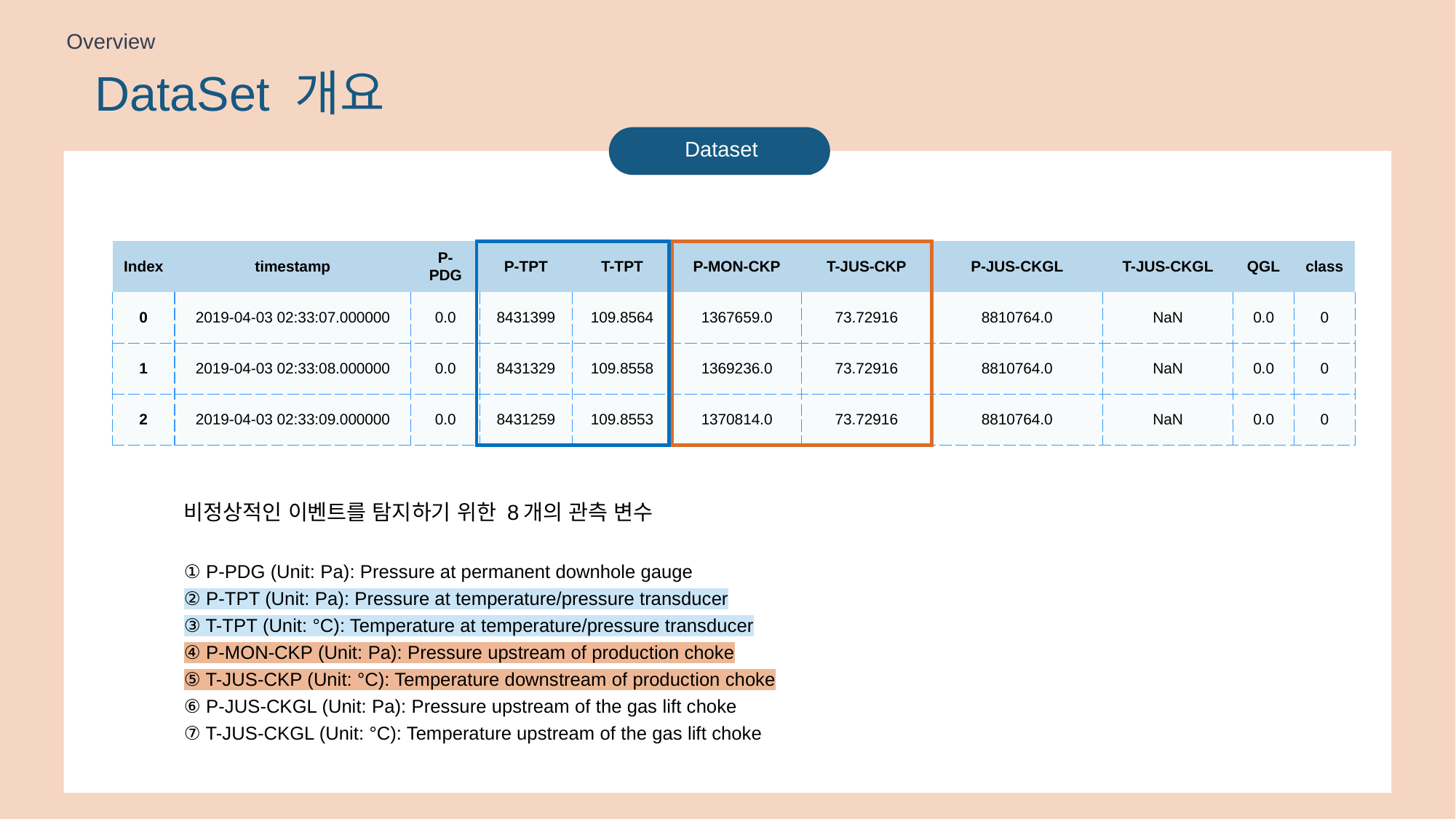

Overview
# DataSet 개요

Dataset

| Index | timestamp | P-PDG | P-TPT | T-TPT | P-MON-CKP | T-JUS-CKP | P-JUS-CKGL | T-JUS-CKGL | QGL | class |
| --- | --- | --- | --- | --- | --- | --- | --- | --- | --- | --- |
| 0 | 2019-04-03 02:33:07.000000 | 0.0 | 8431399 | 109.8564 | 1367659.0 | 73.72916 | 8810764.0 | NaN | 0.0 | 0 |
| 1 | 2019-04-03 02:33:08.000000 | 0.0 | 8431329 | 109.8558 | 1369236.0 | 73.72916 | 8810764.0 | NaN | 0.0 | 0 |
| 2 | 2019-04-03 02:33:09.000000 | 0.0 | 8431259 | 109.8553 | 1370814.0 | 73.72916 | 8810764.0 | NaN | 0.0 | 0 |
비정상적인 이벤트를 탐지하기 위한 8개의 관측 변수
① P-PDG (Unit: Pa): Pressure at permanent downhole gauge
② P-TPT (Unit: Pa): Pressure at temperature/pressure transducer
③ T-TPT (Unit: °C): Temperature at temperature/pressure transducer
④ P-MON-CKP (Unit: Pa): Pressure upstream of production choke
⑤ T-JUS-CKP (Unit: °C): Temperature downstream of production choke
⑥ P-JUS-CKGL (Unit: Pa): Pressure upstream of the gas lift choke
⑦ T-JUS-CKGL (Unit: °C): Temperature upstream of the gas lift choke